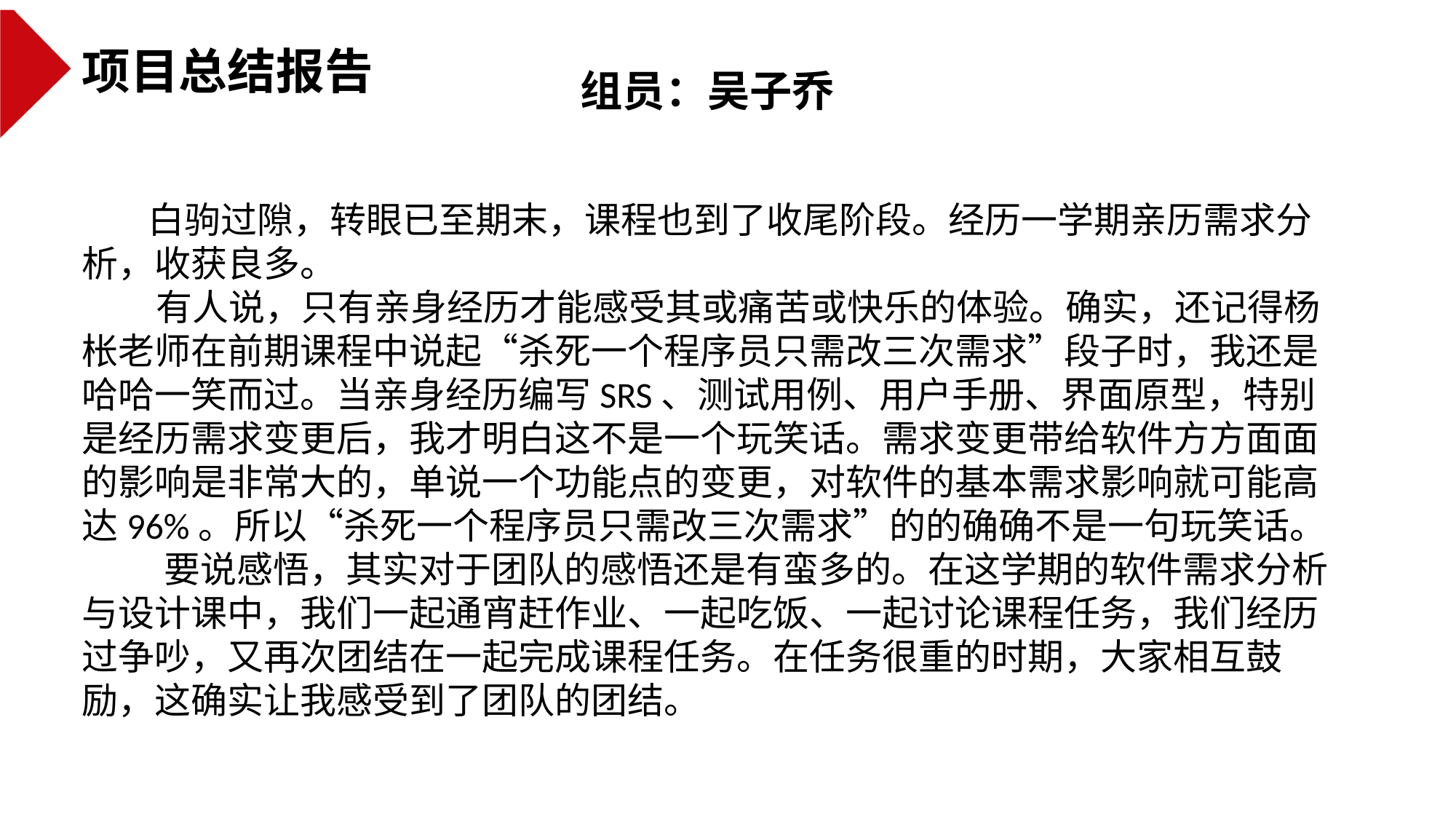

项目总结报告
组员：吴子乔
       白驹过隙，转眼已至期末，课程也到了收尾阶段。经历一学期亲历需求分析，收获良多。
        有人说，只有亲身经历才能感受其或痛苦或快乐的体验。确实，还记得杨枨老师在前期课程中说起“杀死一个程序员只需改三次需求”段子时，我还是哈哈一笑而过。当亲身经历编写SRS、测试用例、用户手册、界面原型，特别是经历需求变更后，我才明白这不是一个玩笑话。需求变更带给软件方方面面的影响是非常大的，单说一个功能点的变更，对软件的基本需求影响就可能高达96%。所以“杀死一个程序员只需改三次需求”的的确确不是一句玩笑话。
         要说感悟，其实对于团队的感悟还是有蛮多的。在这学期的软件需求分析与设计课中，我们一起通宵赶作业、一起吃饭、一起讨论课程任务，我们经历过争吵，又再次团结在一起完成课程任务。在任务很重的时期，大家相互鼓励，这确实让我感受到了团队的团结。